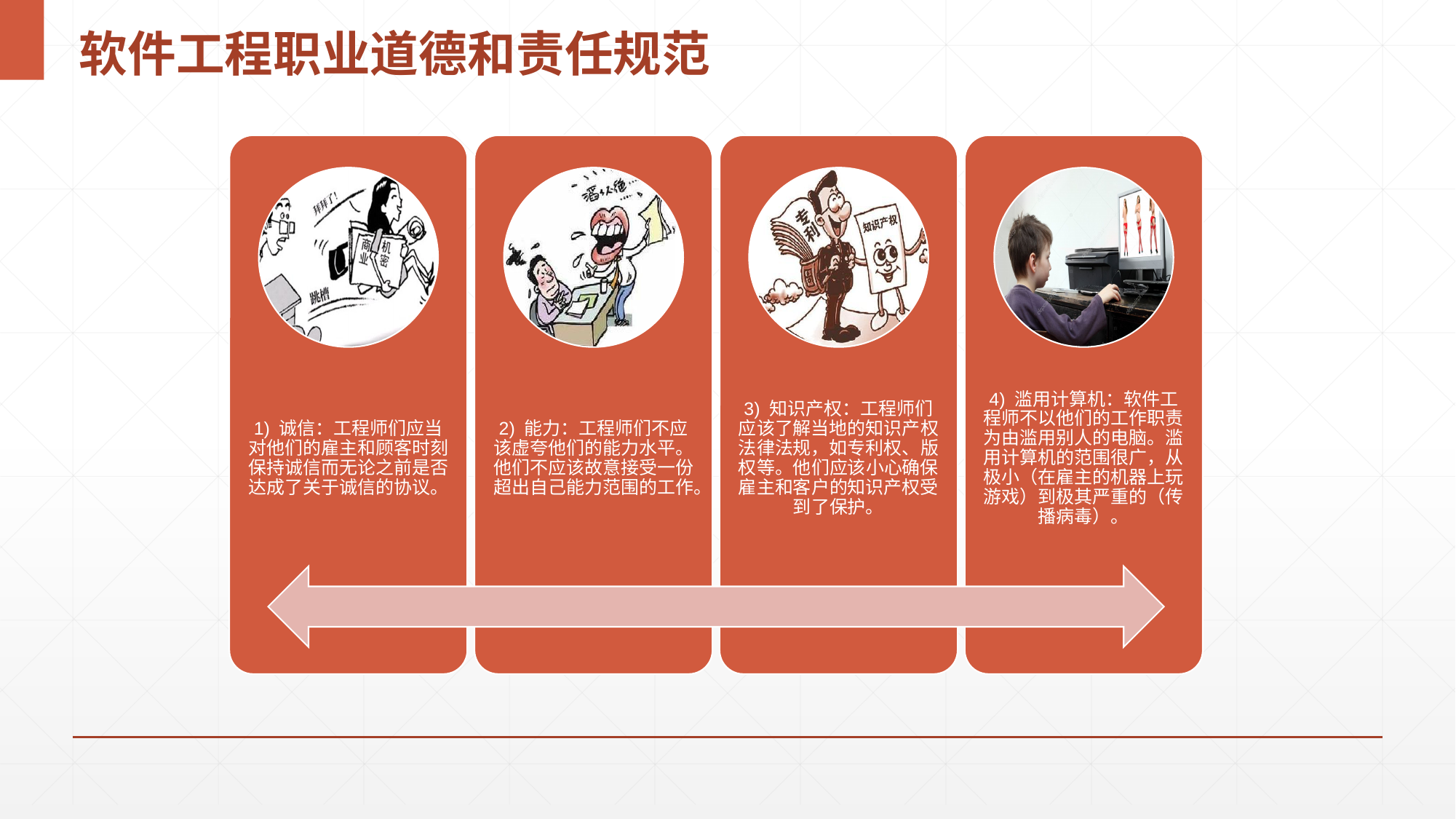

# 软件工程职业道德和责任规范
1) 诚信：工程师们应当对他们的雇主和顾客时刻保持诚信而无论之前是否达成了关于诚信的协议。
2) 能力：工程师们不应该虚夸他们的能力水平。他们不应该故意接受一份超出自己能力范围的工作。
3) 知识产权：工程师们应该了解当地的知识产权法律法规，如专利权、版权等。他们应该小心确保雇主和客户的知识产权受到了保护。
4) 滥用计算机：软件工程师不以他们的工作职责为由滥用别人的电脑。滥用计算机的范围很广，从极小（在雇主的机器上玩游戏）到极其严重的（传播病毒）。